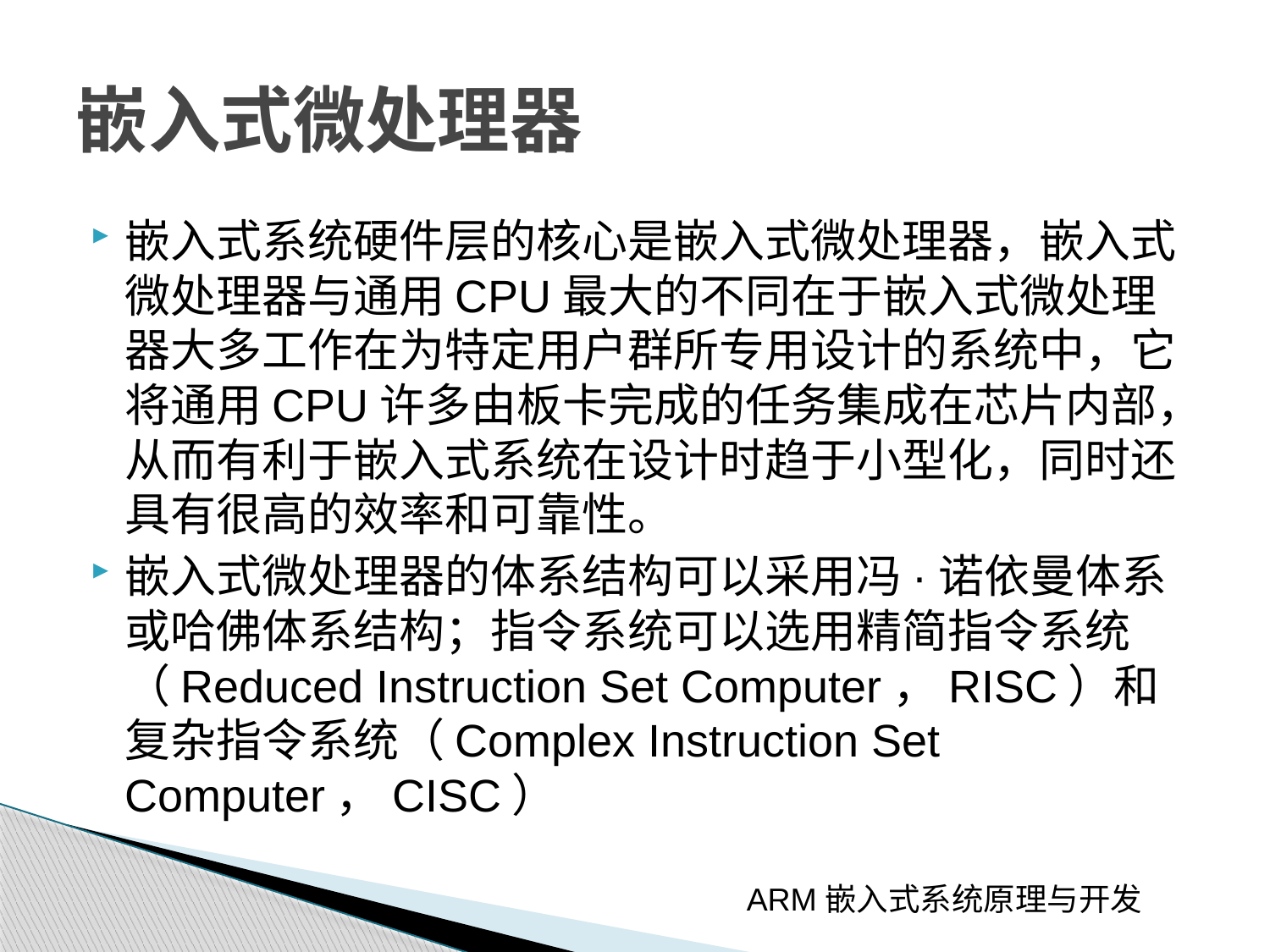

# 嵌入式微处理器
嵌入式系统硬件层的核心是嵌入式微处理器，嵌入式微处理器与通用CPU最大的不同在于嵌入式微处理器大多工作在为特定用户群所专用设计的系统中，它将通用CPU许多由板卡完成的任务集成在芯片内部，从而有利于嵌入式系统在设计时趋于小型化，同时还具有很高的效率和可靠性。
嵌入式微处理器的体系结构可以采用冯·诺依曼体系或哈佛体系结构；指令系统可以选用精简指令系统（Reduced Instruction Set Computer，RISC）和复杂指令系统（Complex Instruction Set Computer，CISC）
ARM嵌入式系统原理与开发